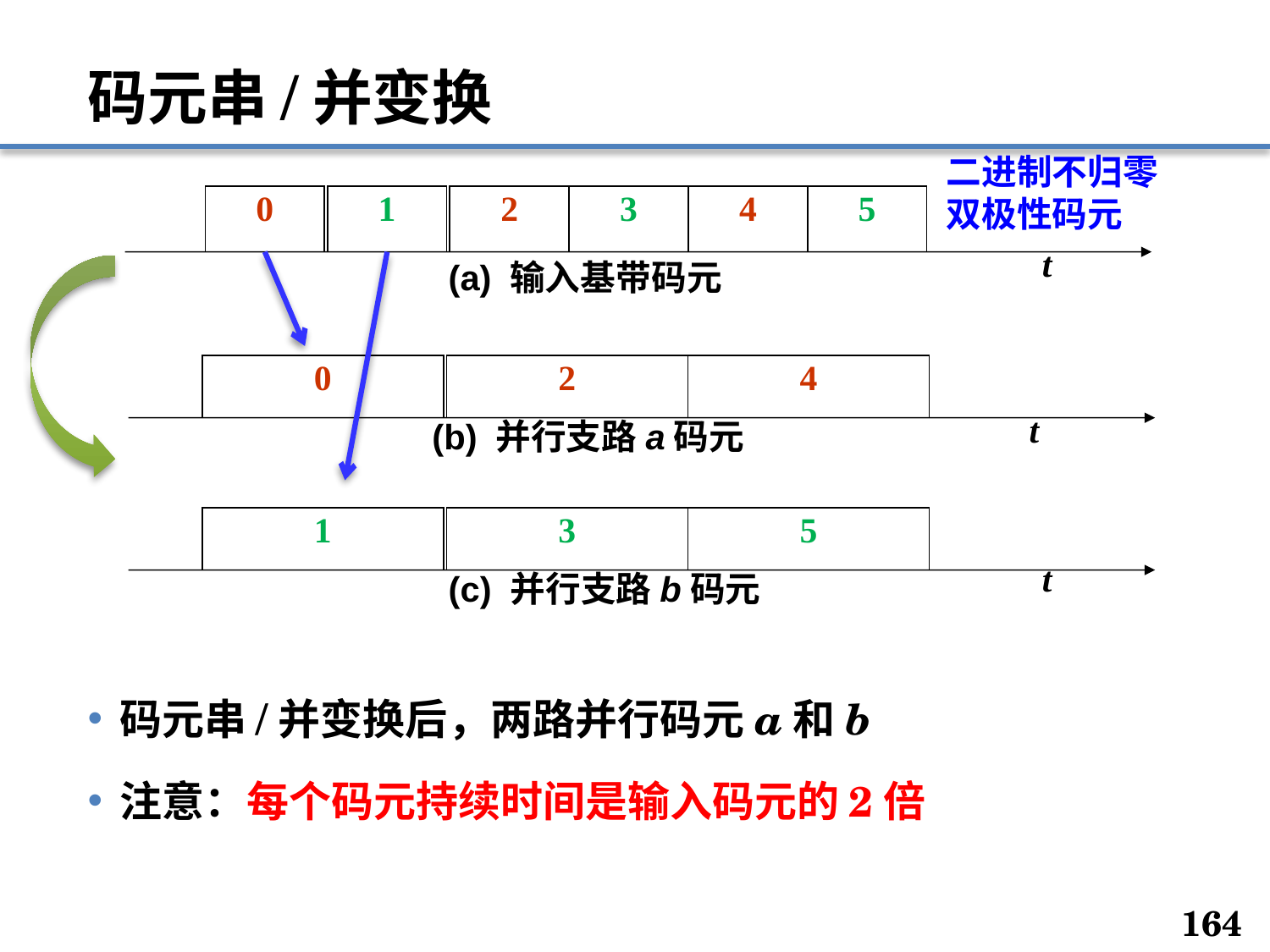

# 码元串/并变换
二进制不归零双极性码元
0
1
2
3
4
5

t
(a) 输入基带码元
0
2
4

(b) 并行支路a码元
t
1
3
5

(c) 并行支路b码元
t

码元串/并变换后，两路并行码元a和b
注意：每个码元持续时间是输入码元的2倍
164